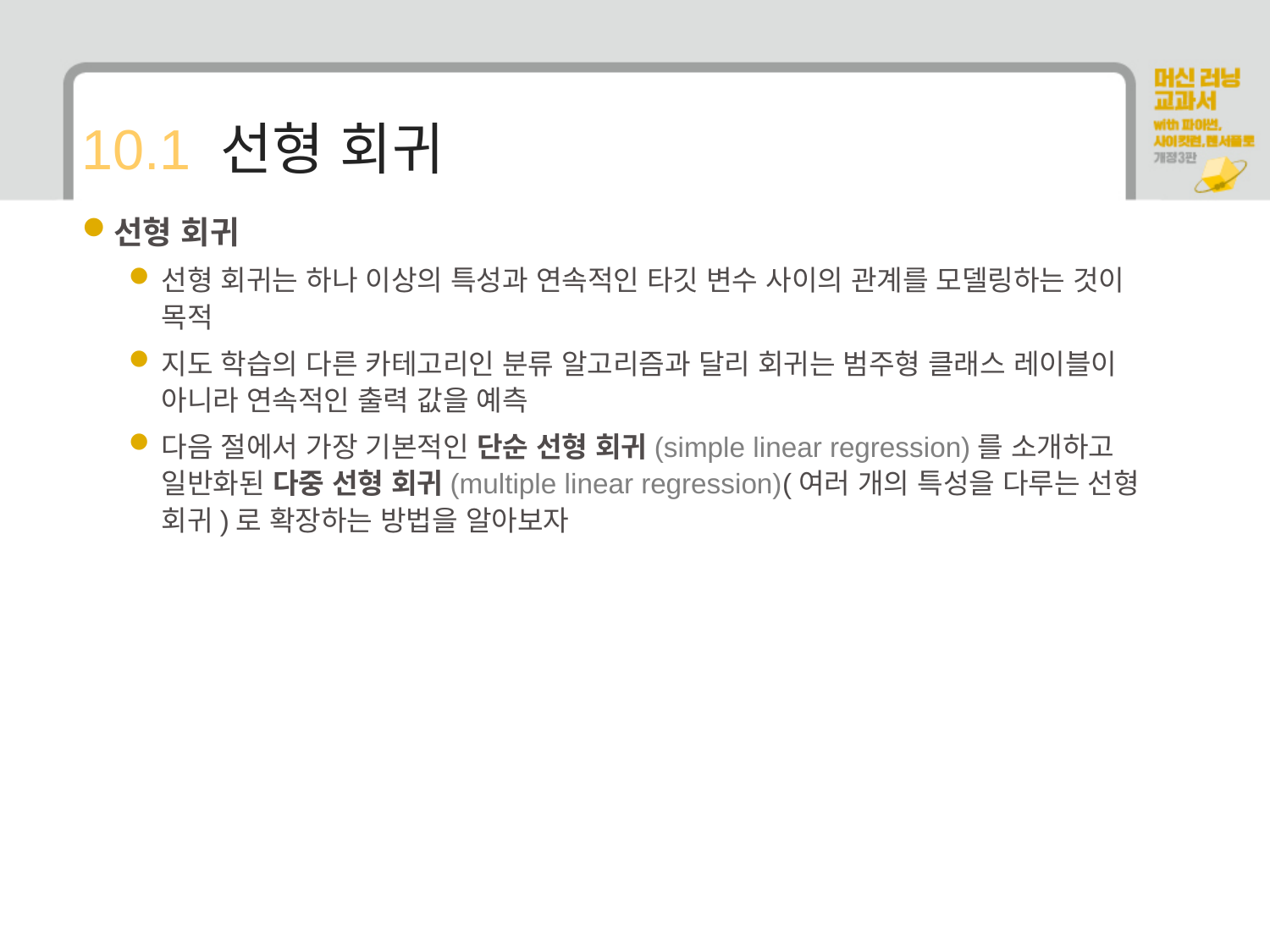

# 10.1 선형 회귀
선형 회귀
선형 회귀는 하나 이상의 특성과 연속적인 타깃 변수 사이의 관계를 모델링하는 것이 목적
지도 학습의 다른 카테고리인 분류 알고리즘과 달리 회귀는 범주형 클래스 레이블이 아니라 연속적인 출력 값을 예측
다음 절에서 가장 기본적인 단순 선형 회귀(simple linear regression)를 소개하고 일반화된 다중 선형 회귀(multiple linear regression)(여러 개의 특성을 다루는 선형 회귀)로 확장하는 방법을 알아보자